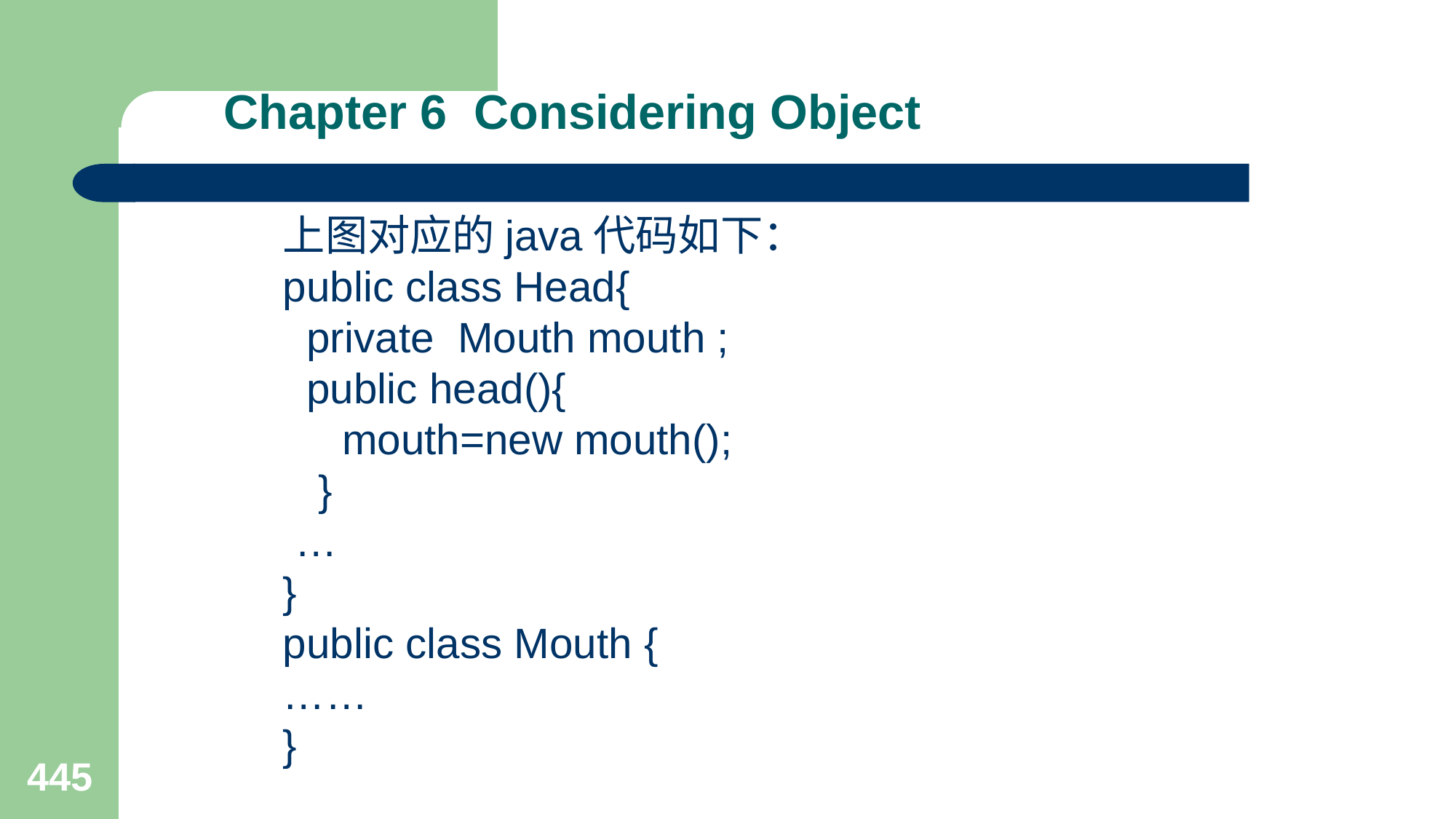

# Chapter 6  Considering Object
上图对应的java代码如下：
public class Head{
  private  Mouth mouth ;
  public head(){
     mouth=new mouth();
   }
 …
}
public class Mouth {
……
}
445